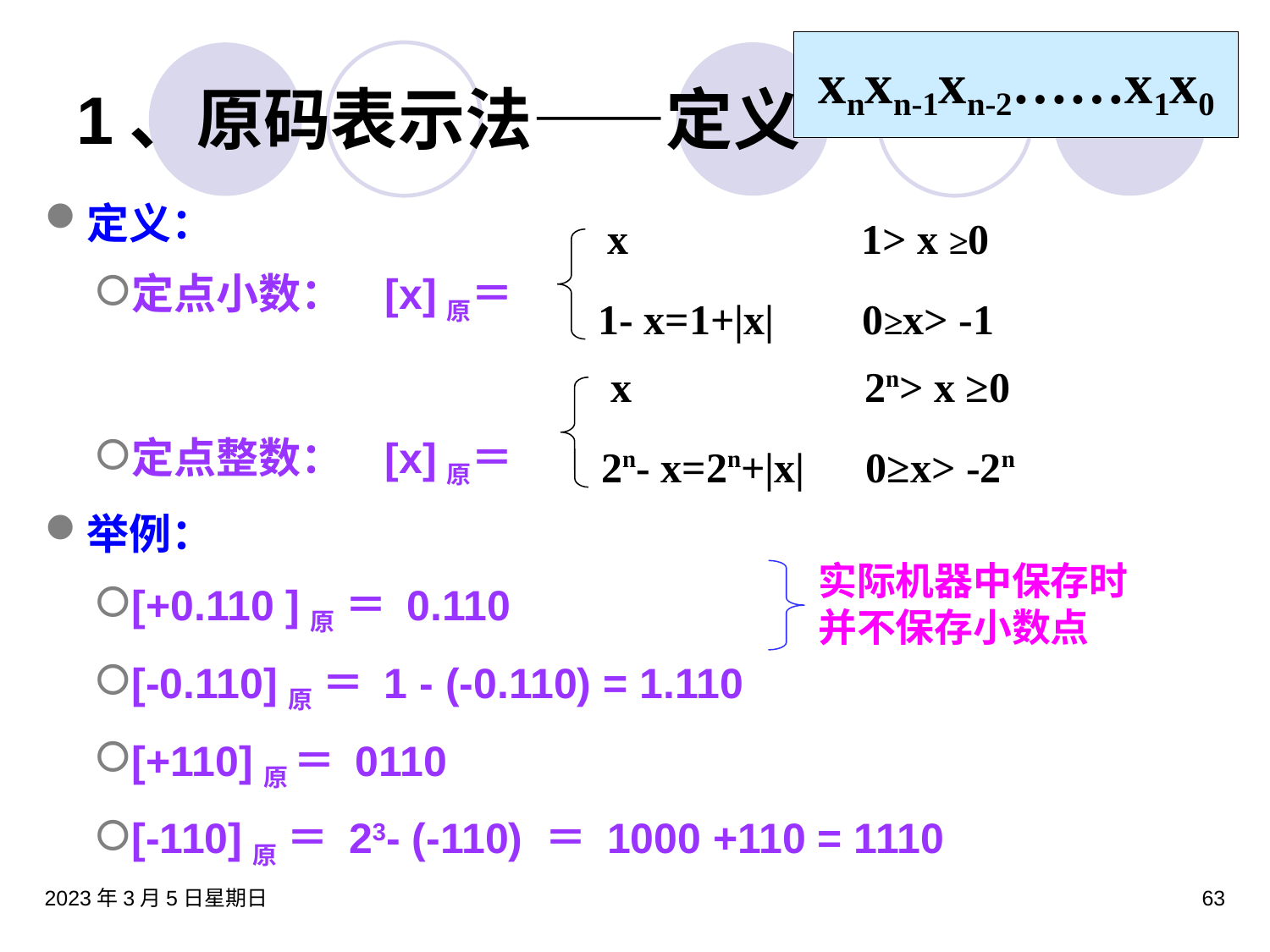

xnxn-1xn-2……x1x0
# 1、原码表示法——定义
定义：
定点小数：	[x]原＝

定点整数：	[x]原＝
举例：
[+0.110 ]原 ＝ 0.110
[-0.110]原 ＝ 1 - (-0.110) = 1.110
[+110]原 ＝ 0110
[-110]原 ＝ 23- (-110) ＝ 1000 +110 = 1110
x		1> x ≥0

1- x=1+|x|	 0≥x> -1
x		2n> x ≥0

2n- x=2n+|x|	 0≥x> -2n
实际机器中保存时并不保存小数点

2023年3月5日星期日
63